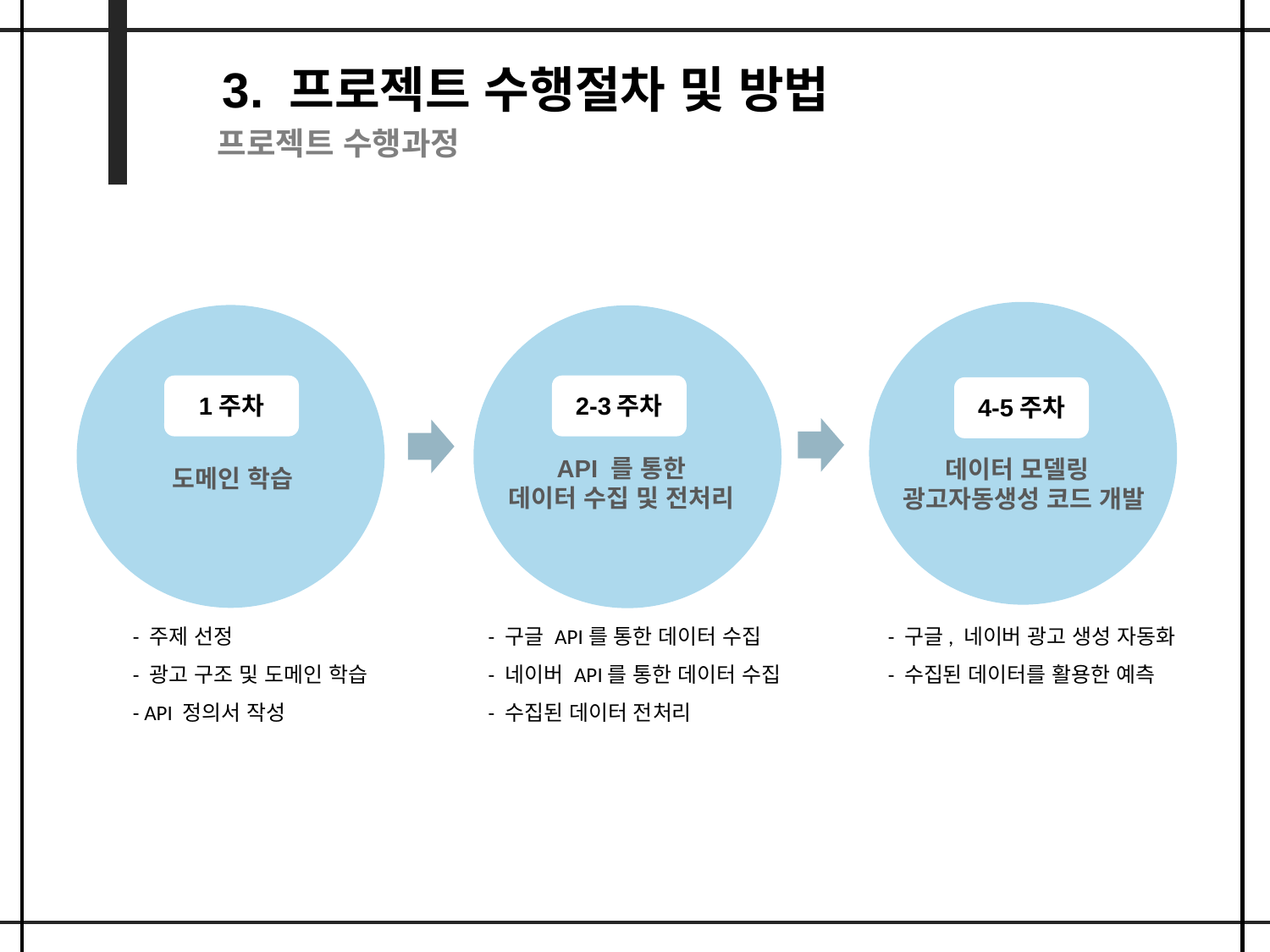

3. 프로젝트 수행절차 및 방법
프로젝트 수행과정

1주차
2-3주차
4-5주차

API 를 통한
데이터 수집 및 전처리
데이터 모델링
광고자동생성 코드 개발
도메인 학습
- 주제 선정
- 광고 구조 및 도메인 학습
- API 정의서 작성
- 구글 API를 통한 데이터 수집
- 네이버 API를 통한 데이터 수집
- 수집된 데이터 전처리
- 구글, 네이버 광고 생성 자동화
- 수집된 데이터를 활용한 예측